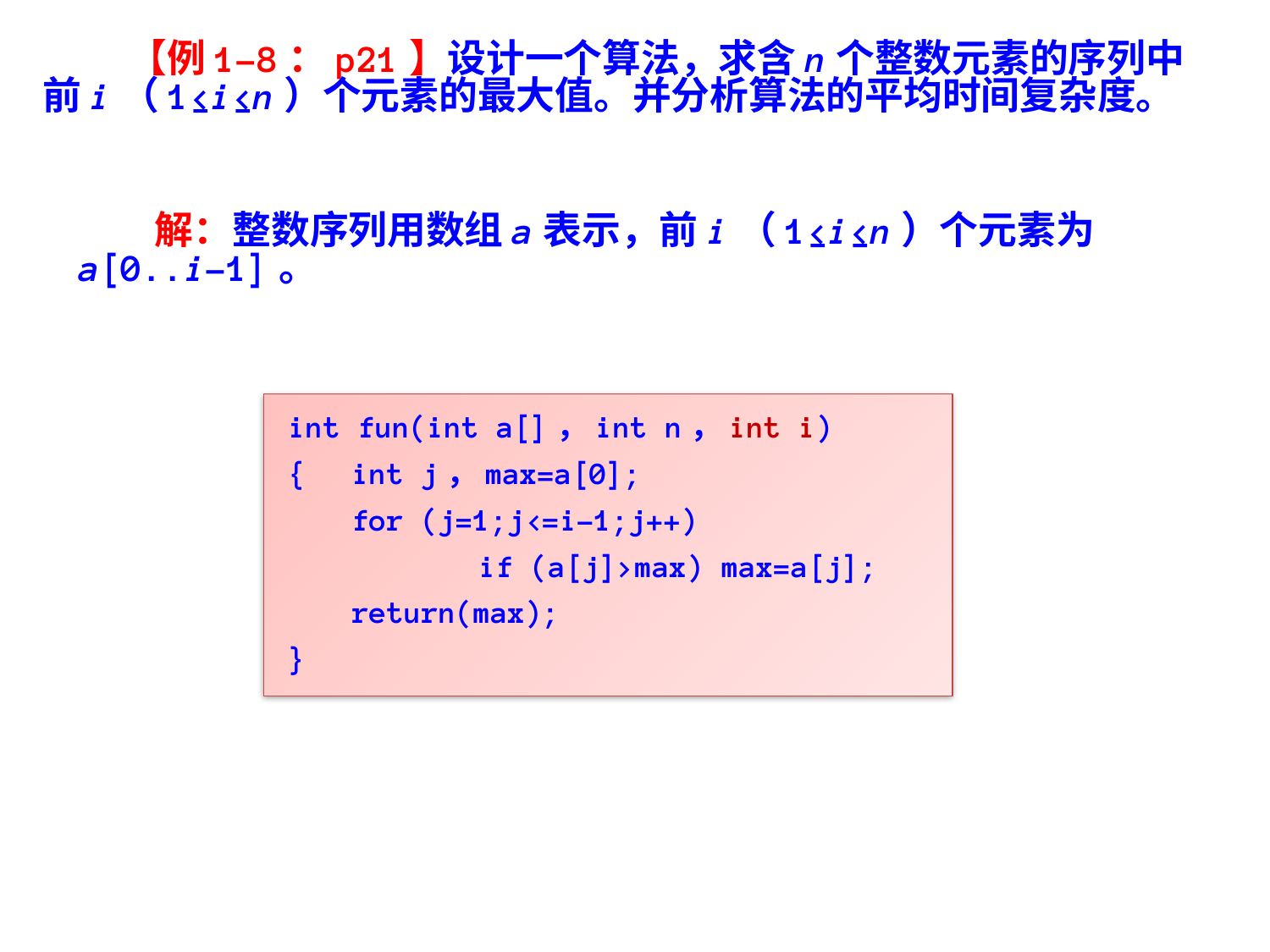

【例1-8：p21】设计一个算法，求含n个整数元素的序列中前i（1≤i≤n）个元素的最大值。并分析算法的平均时间复杂度。
　　解：整数序列用数组a表示，前i（1≤i≤n）个元素为a[0..i-1]。
int fun(int a[]，int n，int i)
{	int j，max=a[0];
	for (j=1;j<=i-1;j++)
		if (a[j]>max) max=a[j];
	return(max);
}